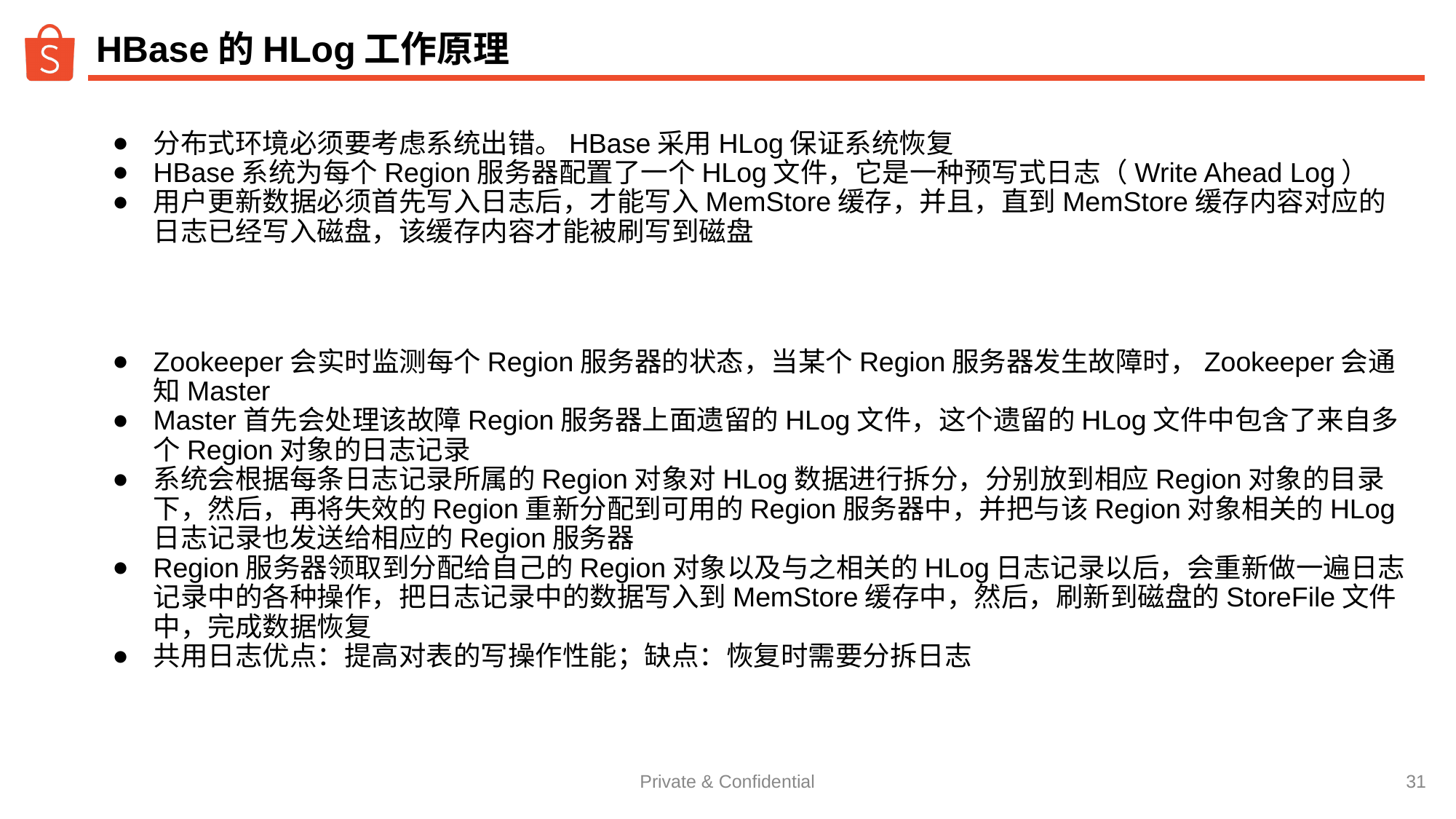

# HBase的HLog工作原理
分布式环境必须要考虑系统出错。HBase采用HLog保证系统恢复
HBase系统为每个Region服务器配置了一个HLog文件，它是一种预写式日志（Write Ahead Log）
用户更新数据必须首先写入日志后，才能写入MemStore缓存，并且，直到MemStore缓存内容对应的日志已经写入磁盘，该缓存内容才能被刷写到磁盘

Zookeeper会实时监测每个Region服务器的状态，当某个Region服务器发生故障时，Zookeeper会通知Master
Master首先会处理该故障Region服务器上面遗留的HLog文件，这个遗留的HLog文件中包含了来自多个Region对象的日志记录
系统会根据每条日志记录所属的Region对象对HLog数据进行拆分，分别放到相应Region对象的目录下，然后，再将失效的Region重新分配到可用的Region服务器中，并把与该Region对象相关的HLog日志记录也发送给相应的Region服务器
Region服务器领取到分配给自己的Region对象以及与之相关的HLog日志记录以后，会重新做一遍日志记录中的各种操作，把日志记录中的数据写入到MemStore缓存中，然后，刷新到磁盘的StoreFile文件中，完成数据恢复
共用日志优点：提高对表的写操作性能；缺点：恢复时需要分拆日志
31
Private & Confidential